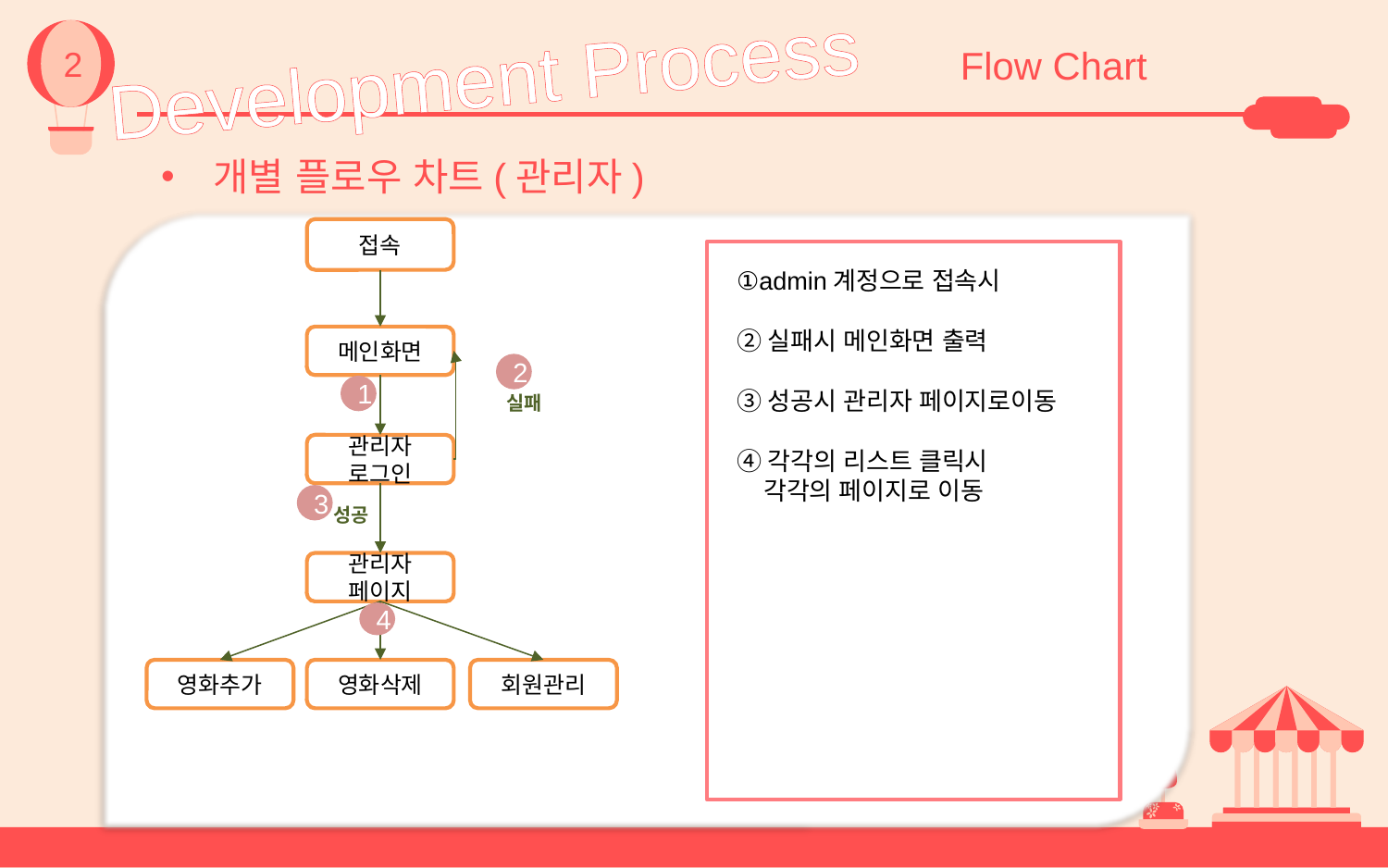

2

Development Process
Flow Chart

개별 플로우 차트(관리자)

접속

①admin계정으로 접속시

②실패시 메인화면 출력

③성공시 관리자 페이지로이동

④각각의 리스트 클릭시
   각각의 페이지로 이동

메인화면
2
1
실패
관리자
로그인
3
성공
관리자
페이지
4
영화추가
영화삭제
회원관리